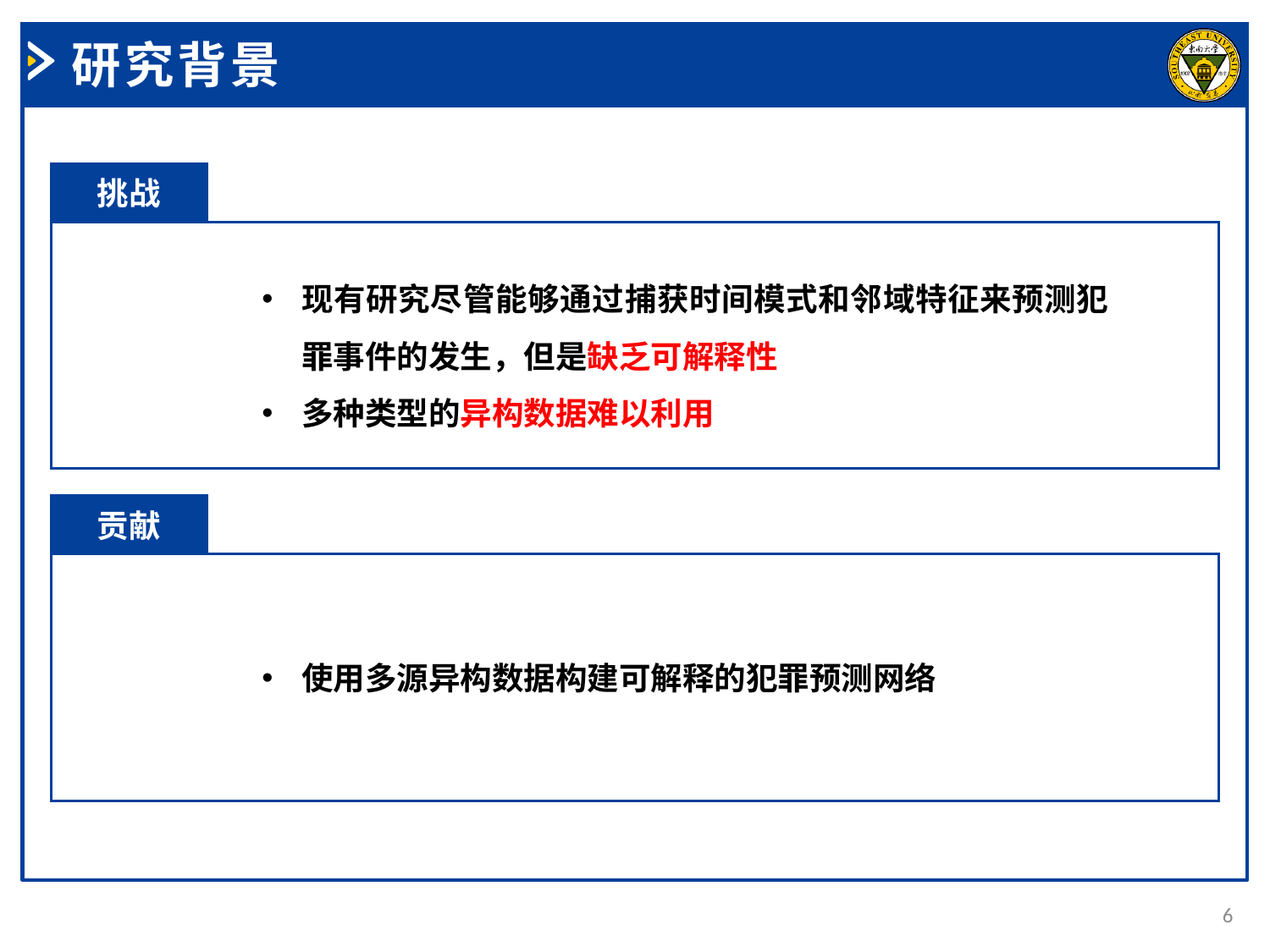

研究背景
挑战

现有研究尽管能够通过捕获时间模式和邻域特征来预测犯罪事件的发生，但是缺乏可解释性
多种类型的异构数据难以利用
贡献

使用多源异构数据构建可解释的犯罪预测网络
6